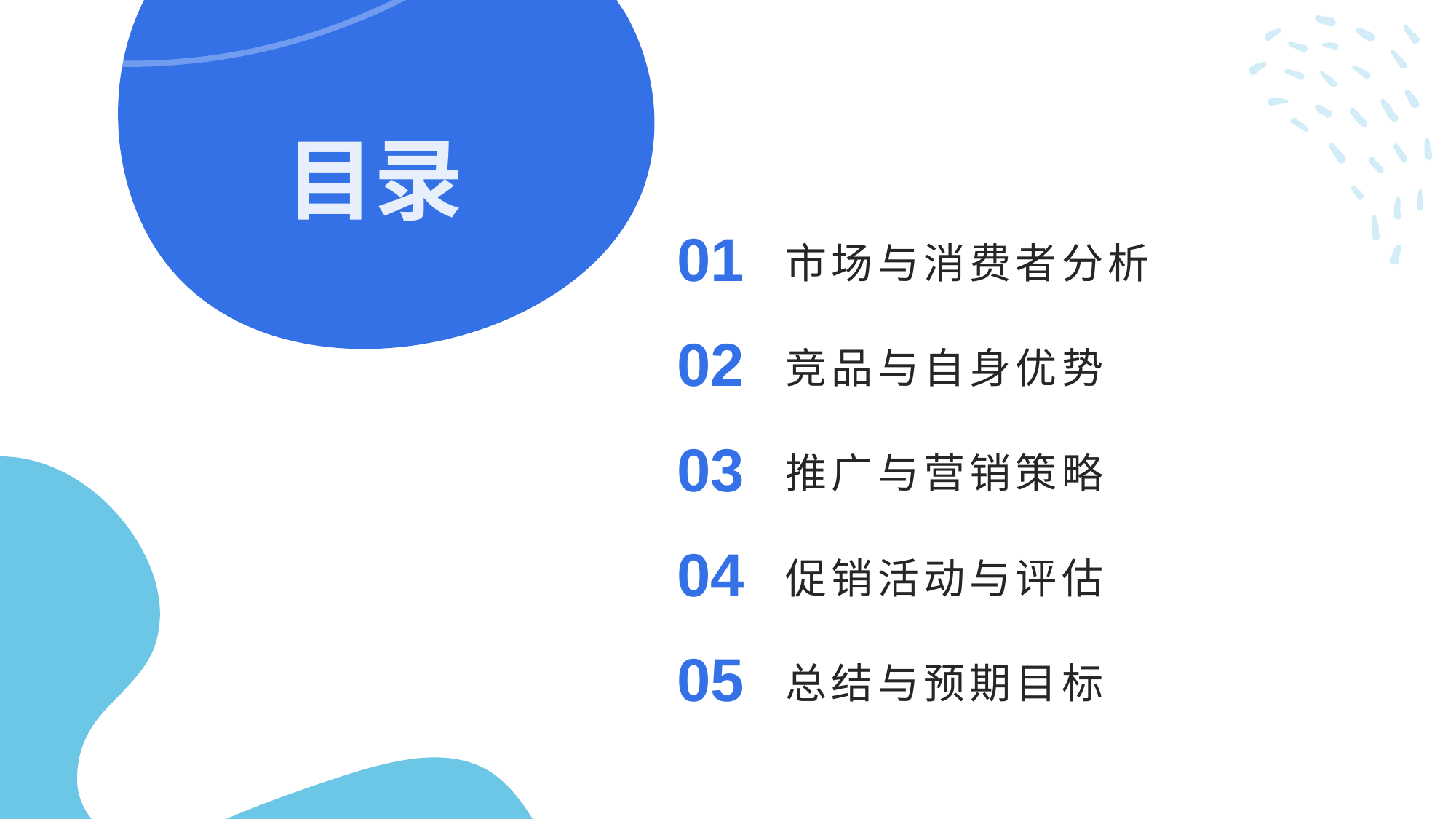

# 目录
01
市场与消费者分析
02
竞品与自身优势
03
推广与营销策略
04
促销活动与评估
05
总结与预期目标